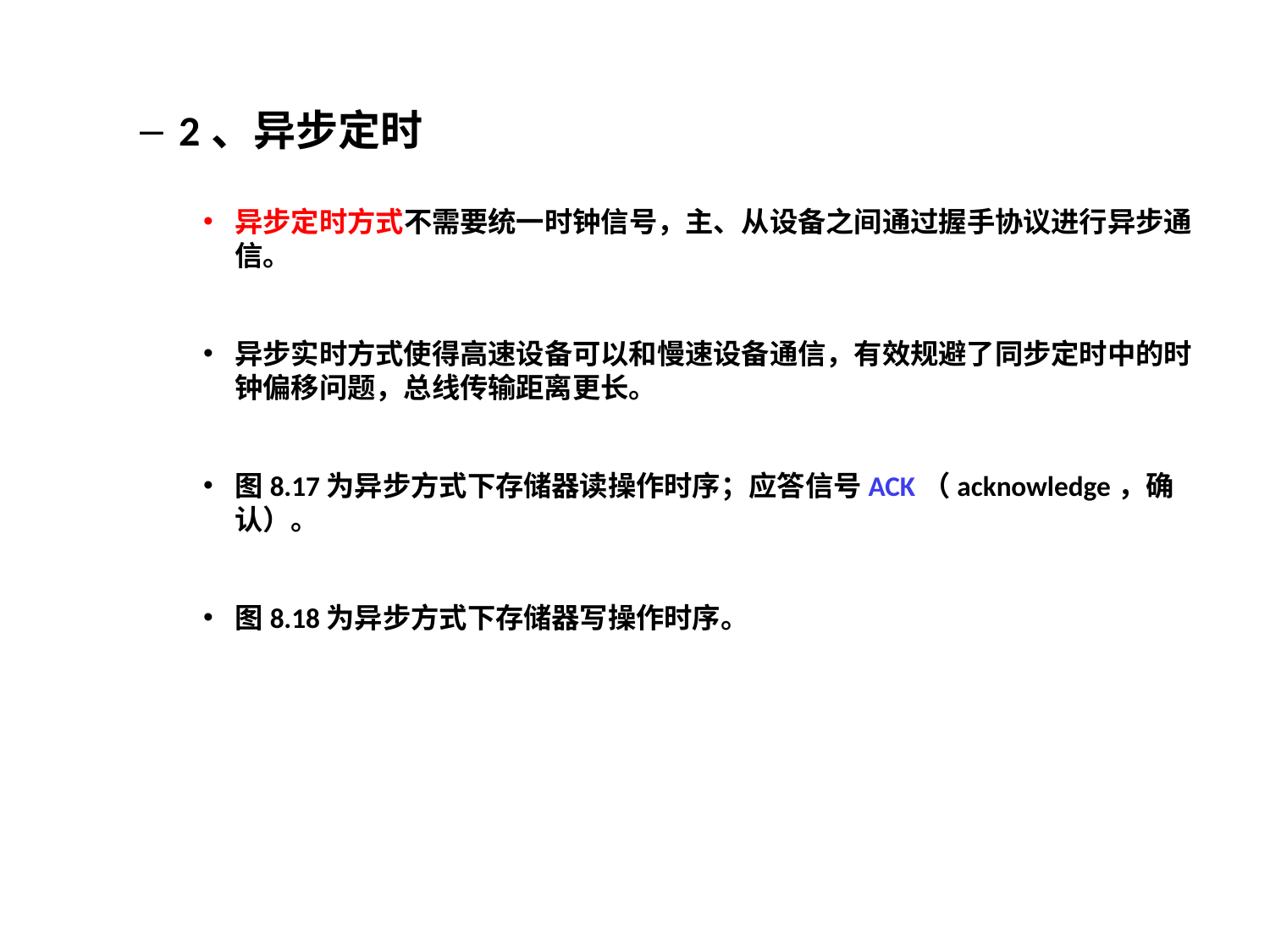

2、异步定时

异步定时方式不需要统一时钟信号，主、从设备之间通过握手协议进行异步通信。

异步实时方式使得高速设备可以和慢速设备通信，有效规避了同步定时中的时钟偏移问题，总线传输距离更长。

图8.17为异步方式下存储器读操作时序；应答信号ACK（acknowledge，确认）。

图8.18为异步方式下存储器写操作时序。